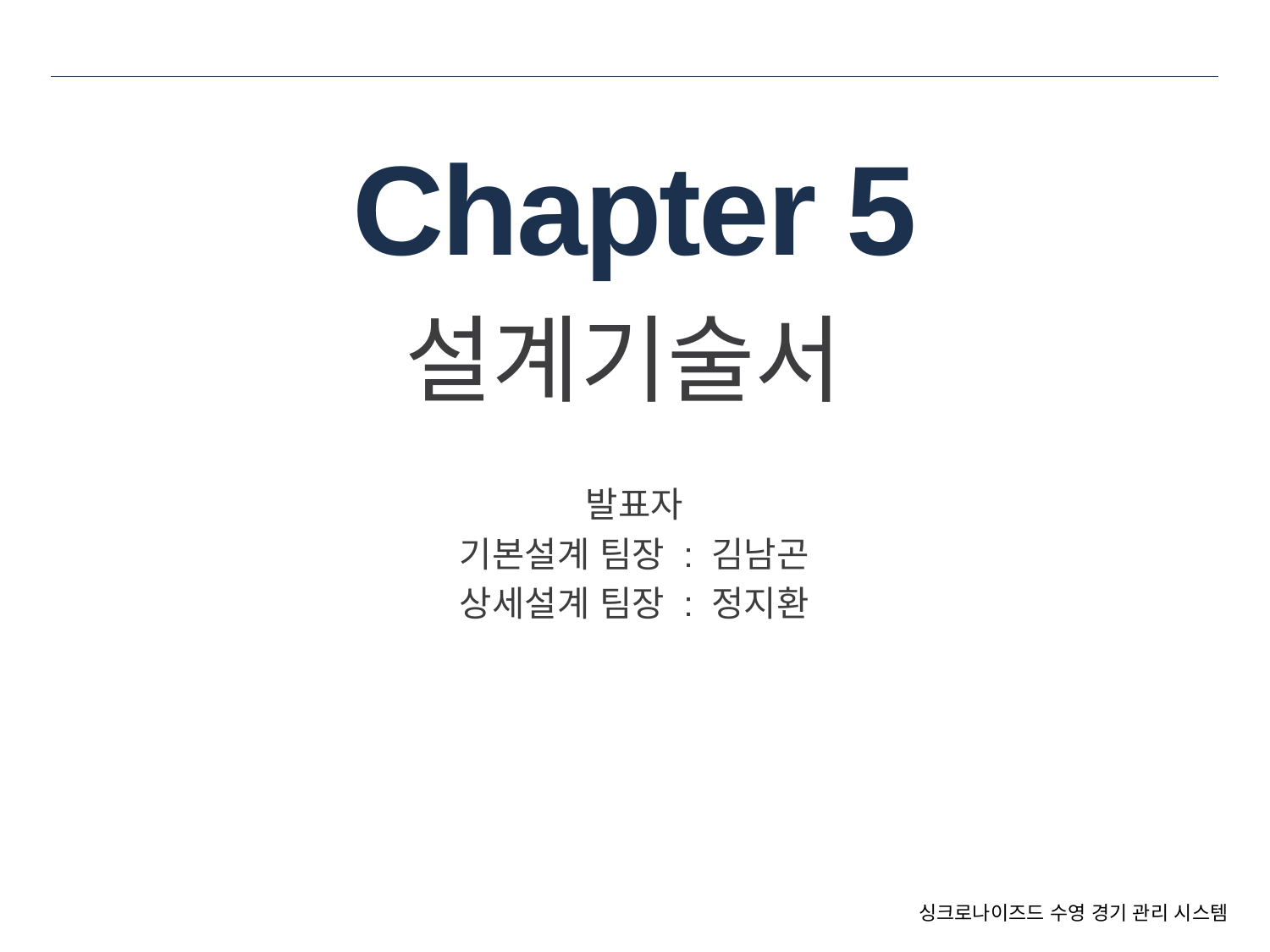

# Chapter 5
설계기술서
발표자
기본설계 팀장 : 김남곤
상세설계 팀장 : 정지환
싱크로나이즈드 수영 경기 관리 시스템